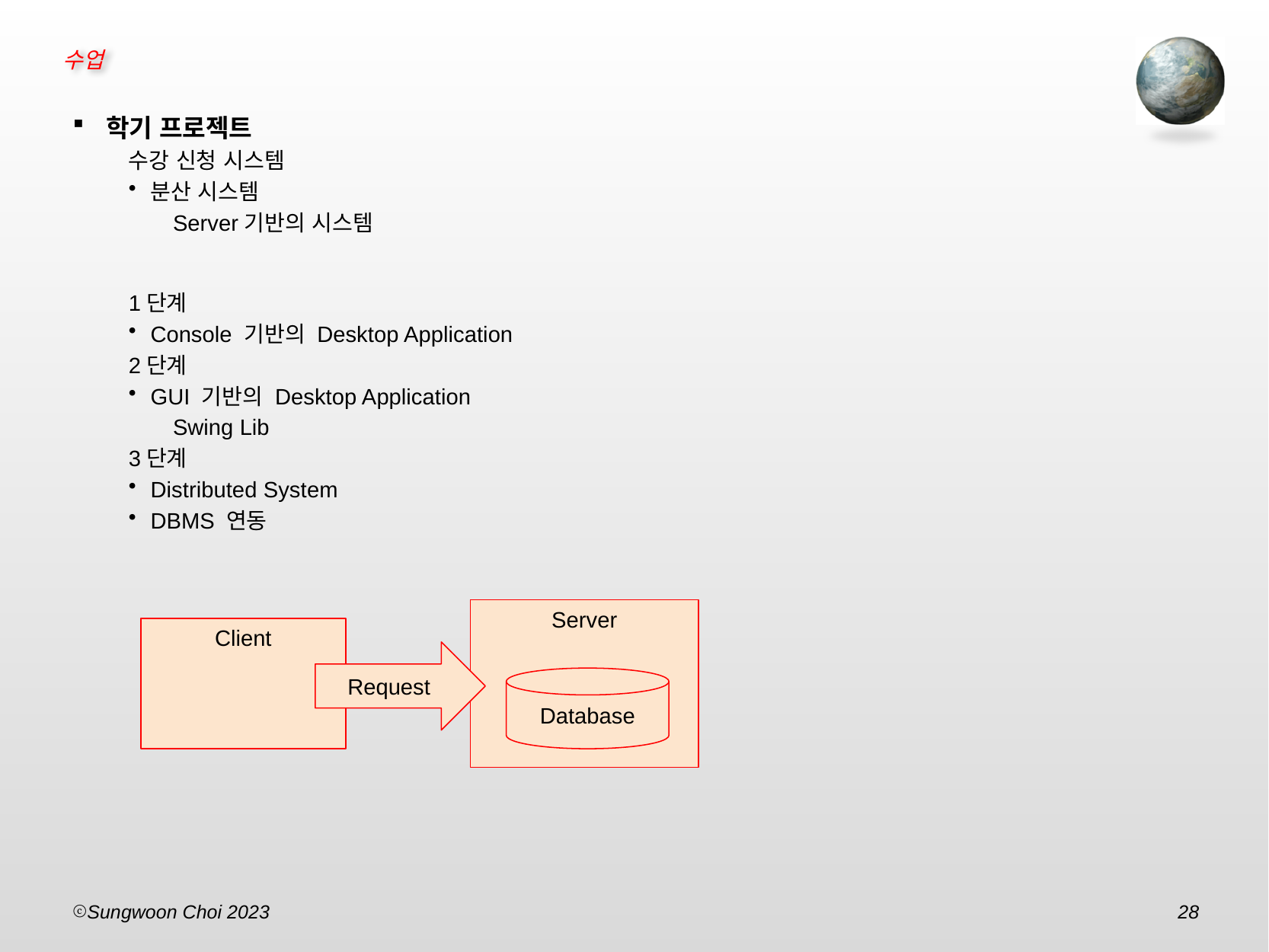

학기 프로젝트
수강 신청 시스템
분산 시스템
Server기반의 시스템

1단계
Console 기반의 Desktop Application
2단계
GUI 기반의 Desktop Application
Swing Lib
3단계
Distributed System
DBMS 연동
Server
Client
Request
Database
Sungwoon Choi 2023
28